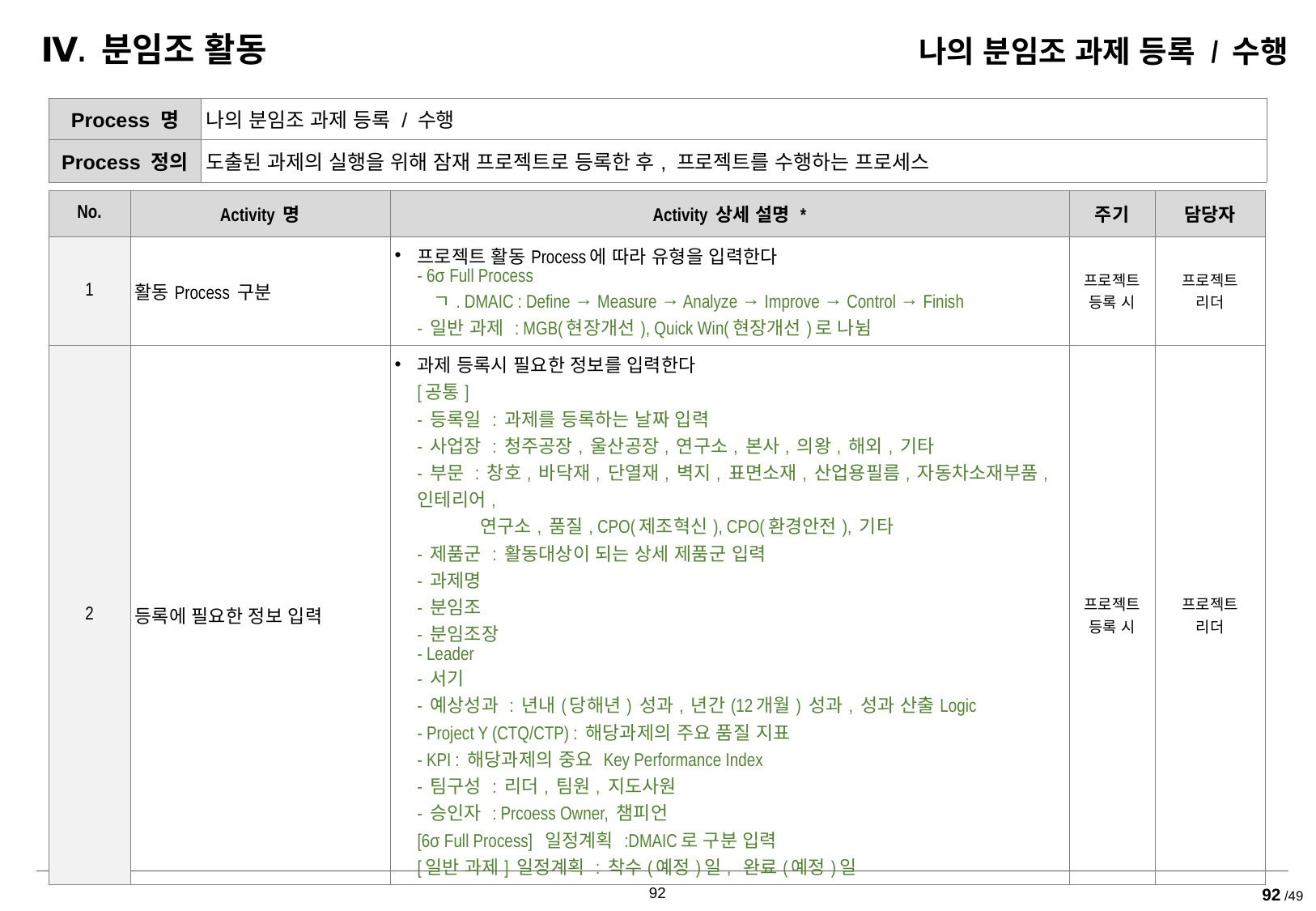

Ⅳ. 분임조 활동
나의 분임조 과제 등록 / 수행
| Process 명 | 나의 분임조 과제 등록 / 수행 |
| --- | --- |
| Process 정의 | 도출된 과제의 실행을 위해 잠재 프로젝트로 등록한 후, 프로젝트를 수행하는 프로세스 |
| No. | Activity 명 | Activity 상세 설명 \* | 주기 | 담당자 |
| --- | --- | --- | --- | --- |
| 1 | 활동Process 구분 | 프로젝트 활동Process에 따라 유형을 입력한다 - 6σ Full Process ㄱ. DMAIC : Define → Measure → Analyze → Improve → Control → Finish - 일반 과제 : MGB(현장개선), Quick Win(현장개선)로 나뉨 | 프로젝트 등록 시 | 프로젝트 리더 |
| 2 | 등록에 필요한 정보 입력 | 과제 등록시 필요한 정보를 입력한다 [공통] - 등록일 : 과제를 등록하는 날짜 입력 - 사업장 : 청주공장, 울산공장, 연구소, 본사, 의왕, 해외, 기타 - 부문 : 창호, 바닥재, 단열재, 벽지, 표면소재, 산업용필름, 자동차소재부품, 인테리어, 연구소, 품질, CPO(제조혁신), CPO(환경안전), 기타 - 제품군 : 활동대상이 되는 상세 제품군 입력 - 과제명 - 분임조 - 분임조장 - Leader - 서기 - 예상성과 : 년내(당해년) 성과, 년간(12개월) 성과, 성과 산출Logic - Project Y (CTQ/CTP) : 해당과제의 주요 품질 지표 - KPI : 해당과제의 중요 Key Performance Index - 팀구성 : 리더, 팀원, 지도사원 - 승인자 : Prcoess Owner, 챔피언 [6σ Full Process] 일정계획 :DMAIC로 구분 입력 [일반 과제] 일정계획 : 착수(예정)일, 완료(예정)일 | 프로젝트 등록 시 | 프로젝트 리더 |
92 /49